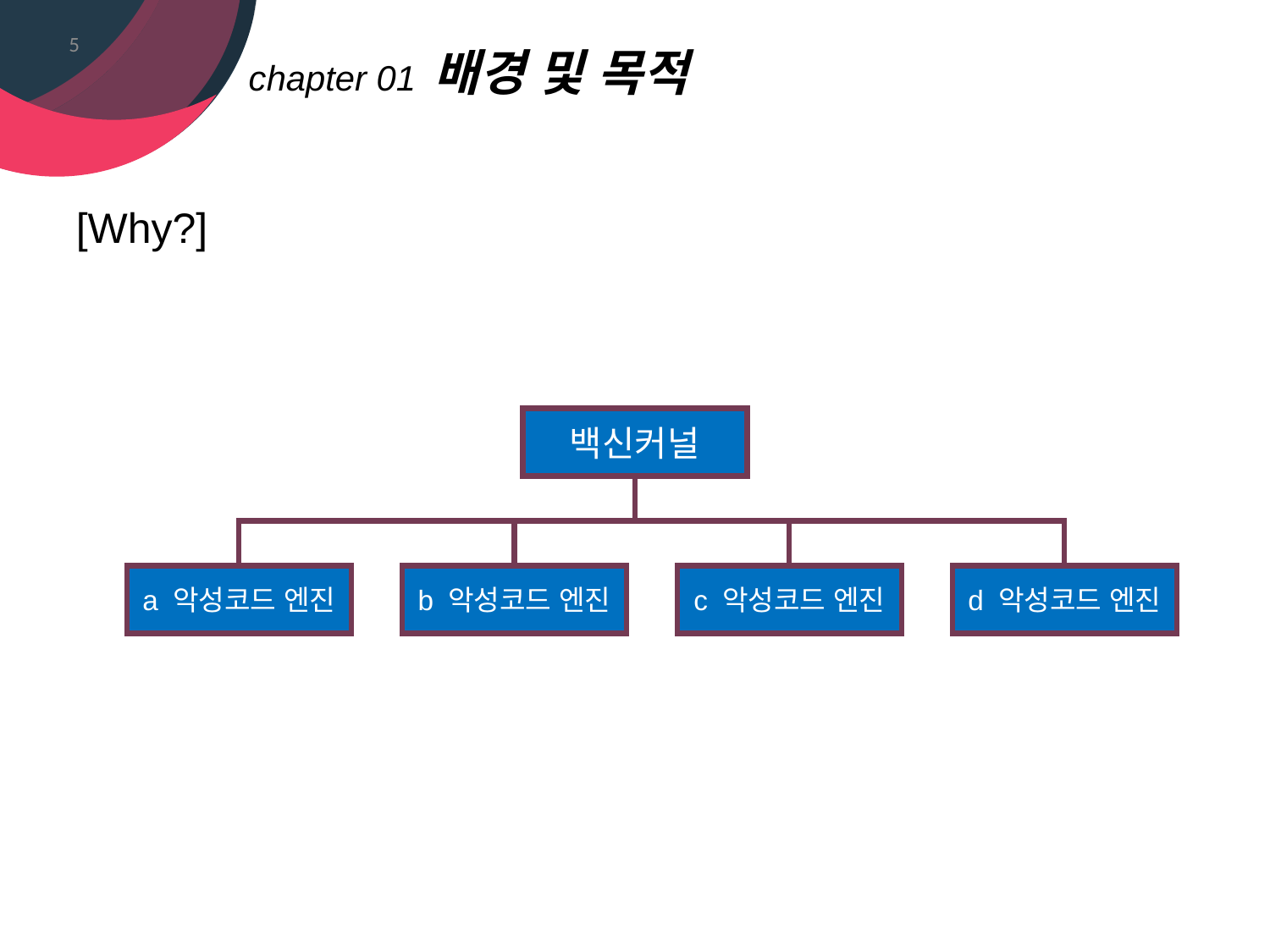

5
[Why?]
백신커널
a 악성코드 엔진
b 악성코드 엔진
c 악성코드 엔진
d 악성코드 엔진